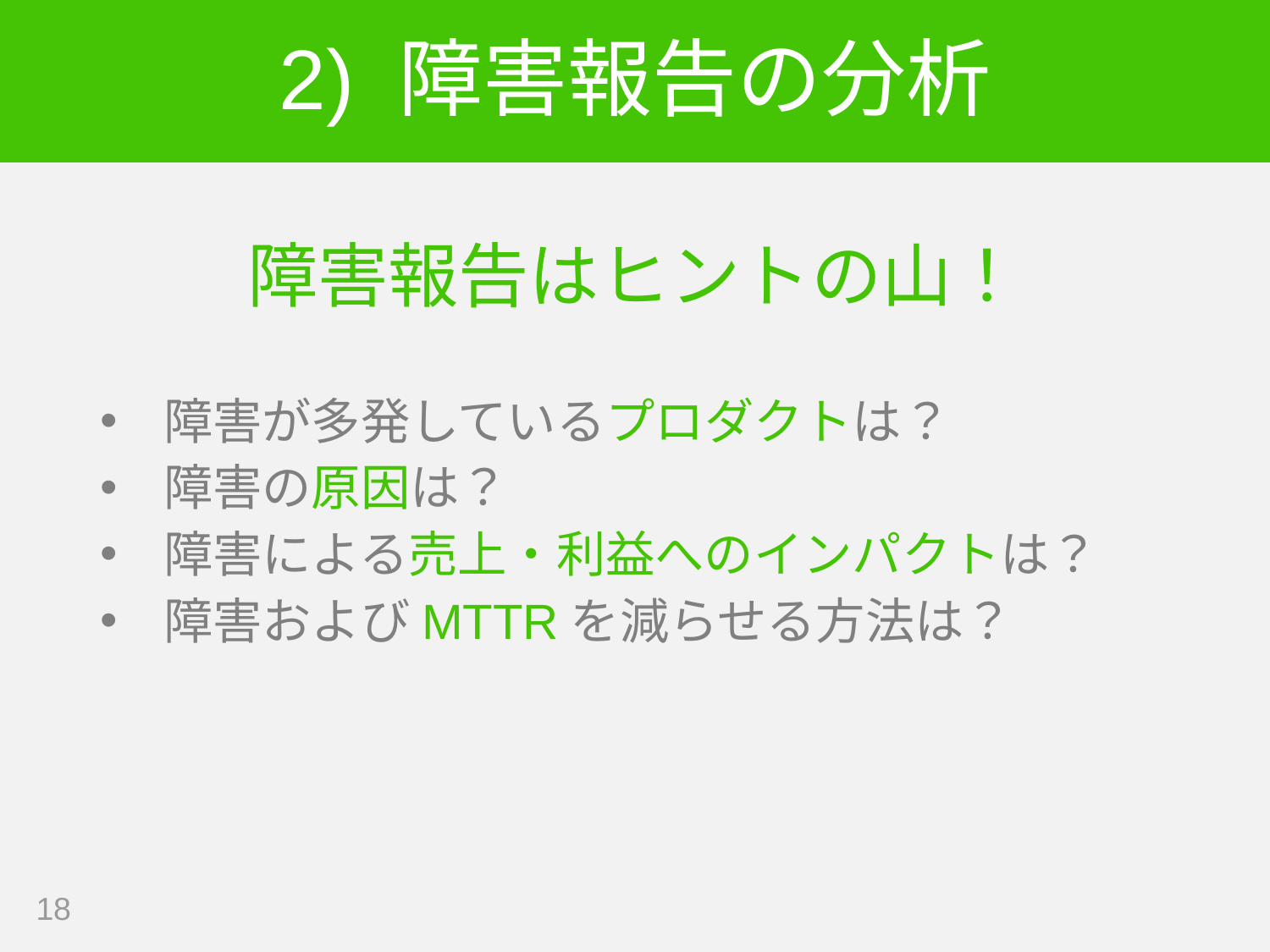

# 2) 障害報告の分析
障害報告はヒントの山！

障害が多発しているプロダクトは？
障害の原因は？
障害による売上・利益へのインパクトは？
障害およびMTTRを減らせる方法は？
18